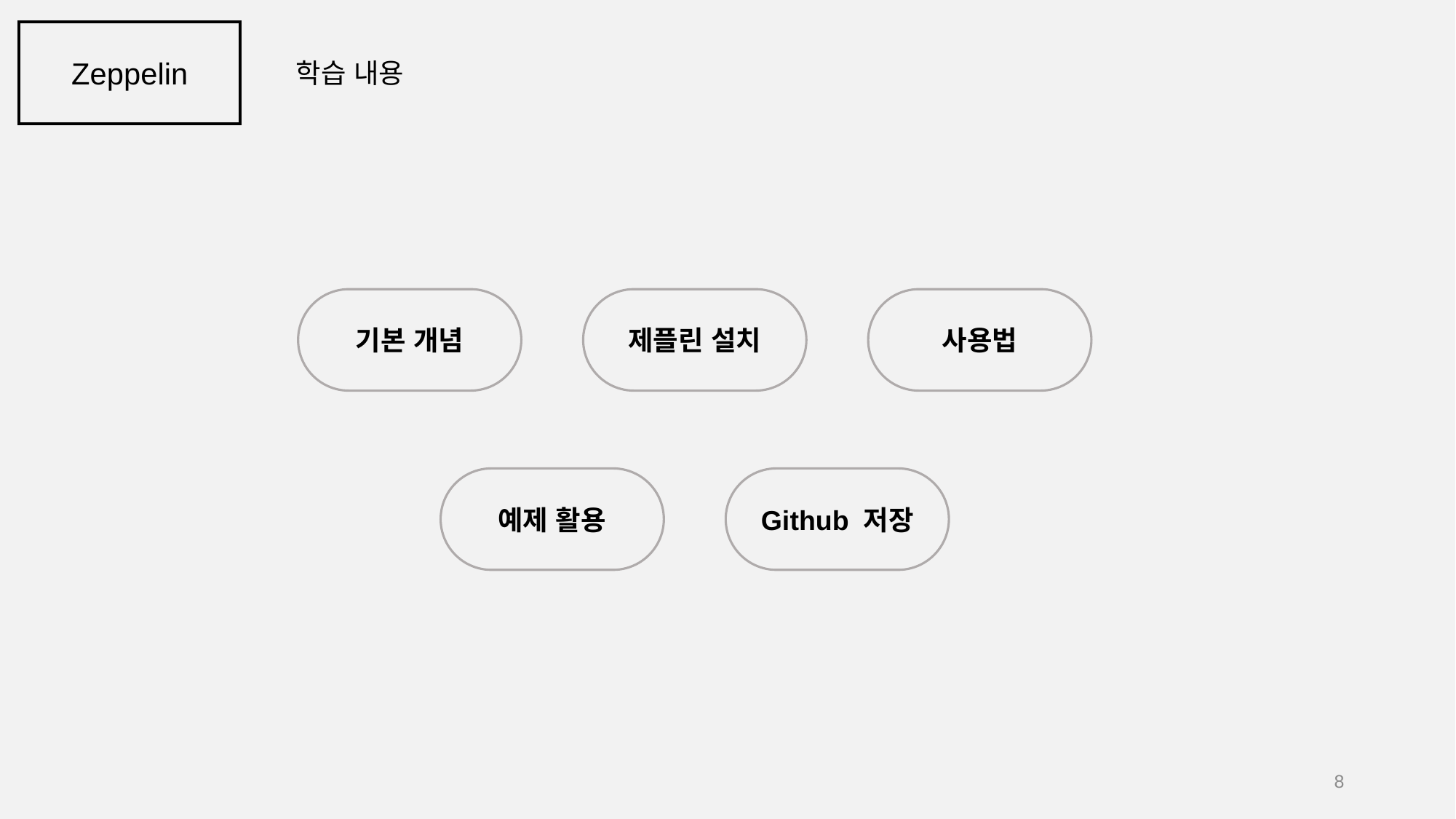

Zeppelin
학습 내용
기본 개념
제플린 설치
사용법
   '"
예제 활용
Github 저장
8